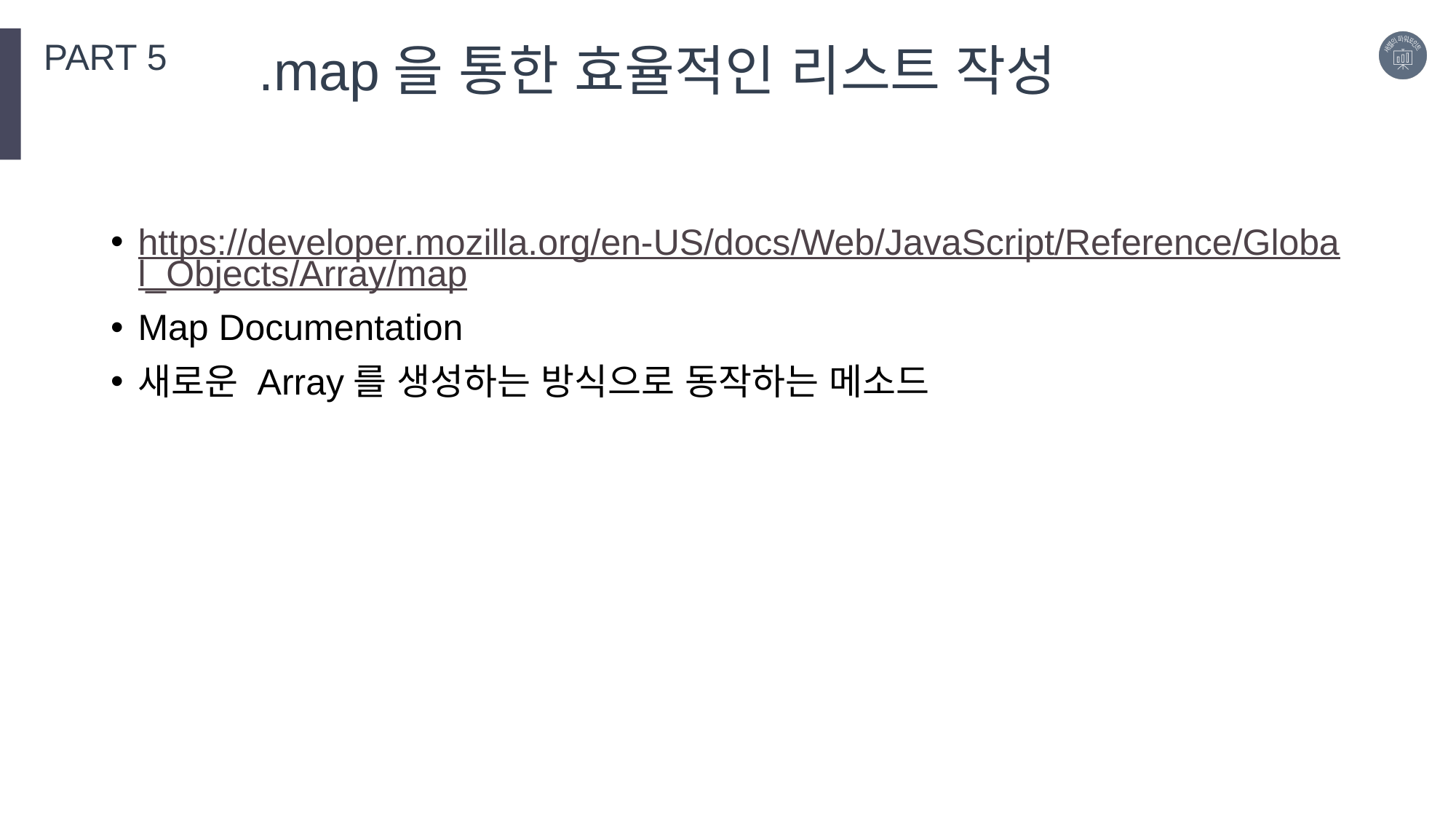

PART 5
.map을 통한 효율적인 리스트 작성
https://developer.mozilla.org/en-US/docs/Web/JavaScript/Reference/Global_Objects/Array/map
Map Documentation
새로운 Array를 생성하는 방식으로 동작하는 메소드